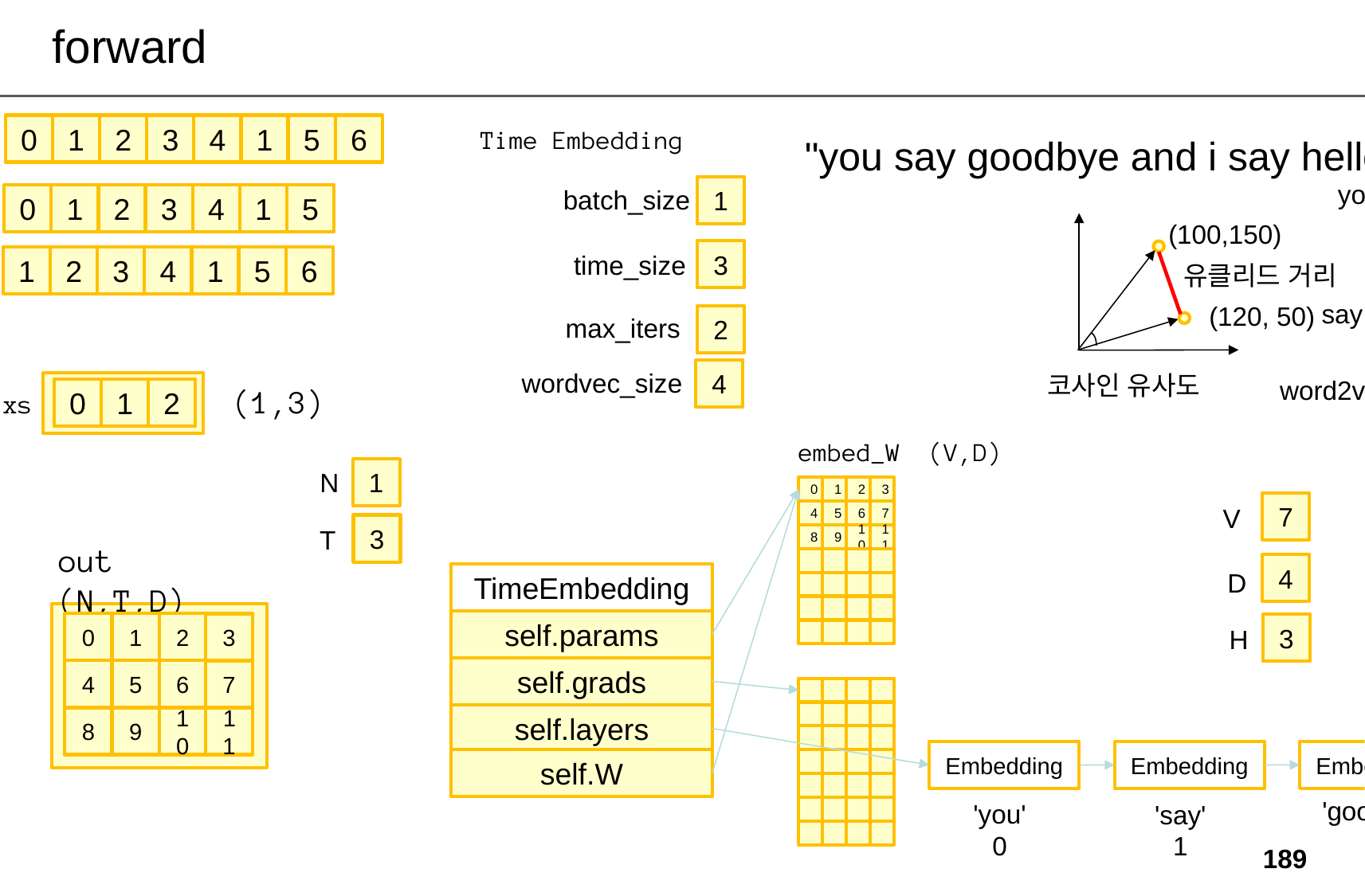

forward
copus
0
1
2
3
4
1
5
6
Time Embedding
"you say goodbye and i say hello ."
you:0
1
batch_size
0
1
2
3
4
1
5
xs
(100,150)
3

time_size
ts
1
2
3
4
1
5
6
유클리드 거리
say:0
(120, 50)
2
max_iters

4
wordvec_size
코사인 유사도
word2vec

(1,3)
0
1
2
xs
embed_W  (V,D)
1
N
0
1
2
3
7
V
4
5
6
7
3
T
8
9
10
11
out (N,T,D)

4
D
TimeEmbedding

self.params
0
1
2
3
3
H

self.grads
4
5
6
7

self.layers
11
8
9
10
Embedding
Embedding
Embedding
self.W
'goodbye'
2
'you'
0
'say'
1